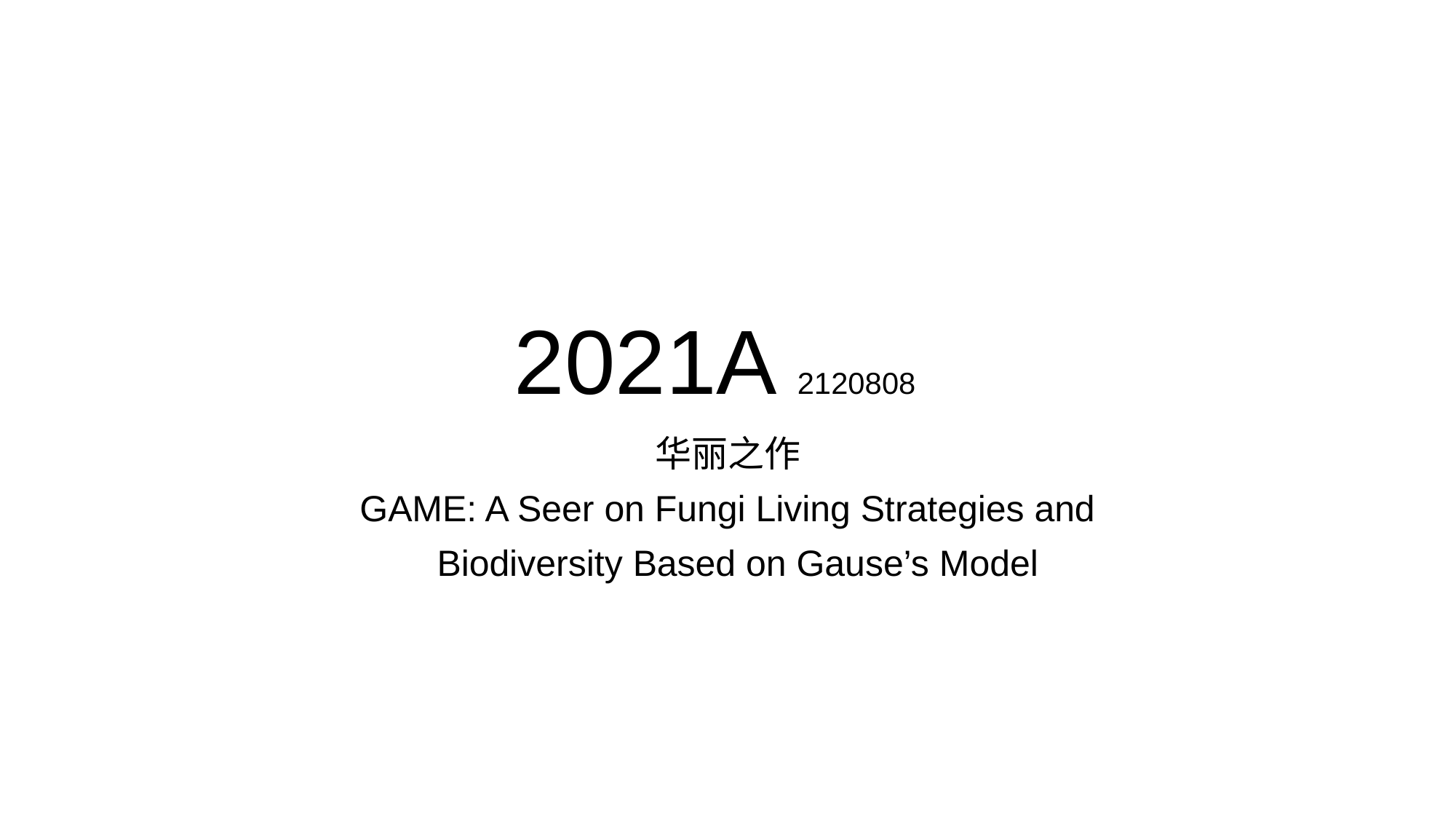

# 2021A 2120808
华丽之作
GAME: A Seer on Fungi Living Strategies and
  Biodiversity Based on Gause’s Model